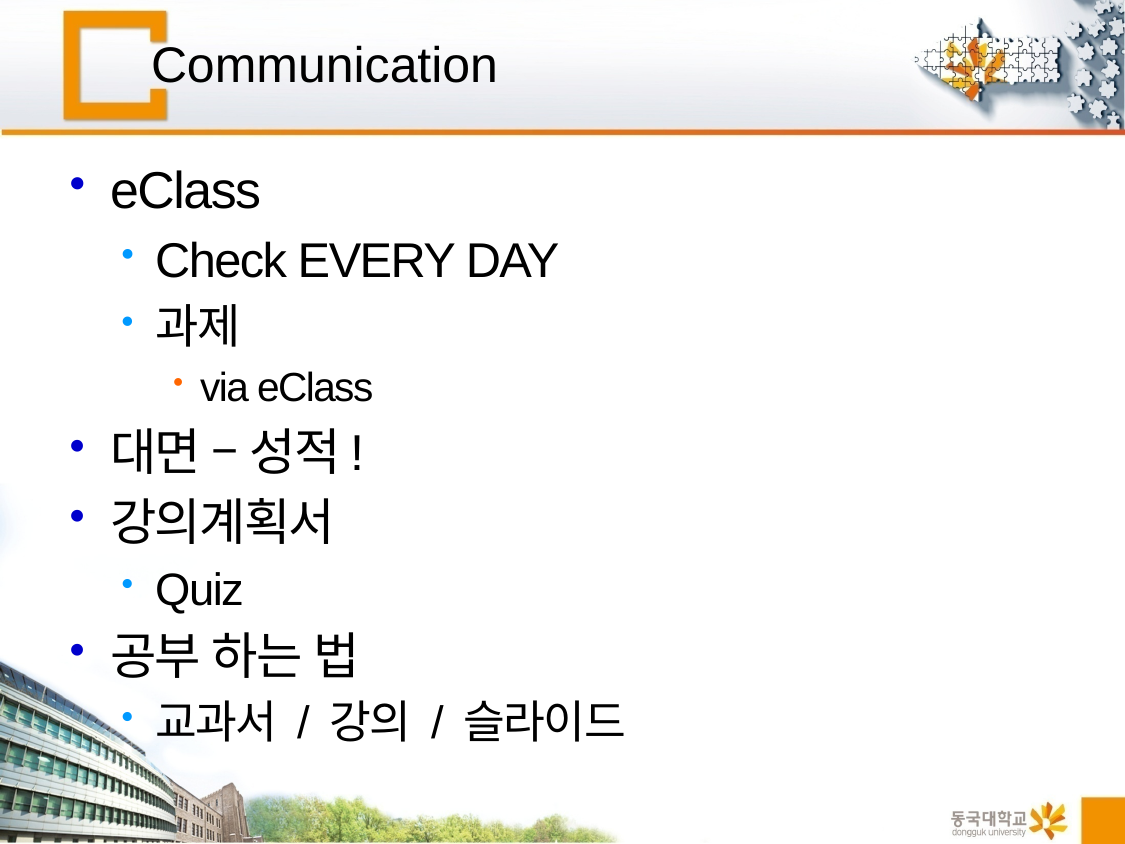

# Communication
eClass
Check EVERY DAY
과제
via eClass
대면 – 성적!
강의계획서
Quiz
공부 하는 법
교과서 / 강의 / 슬라이드